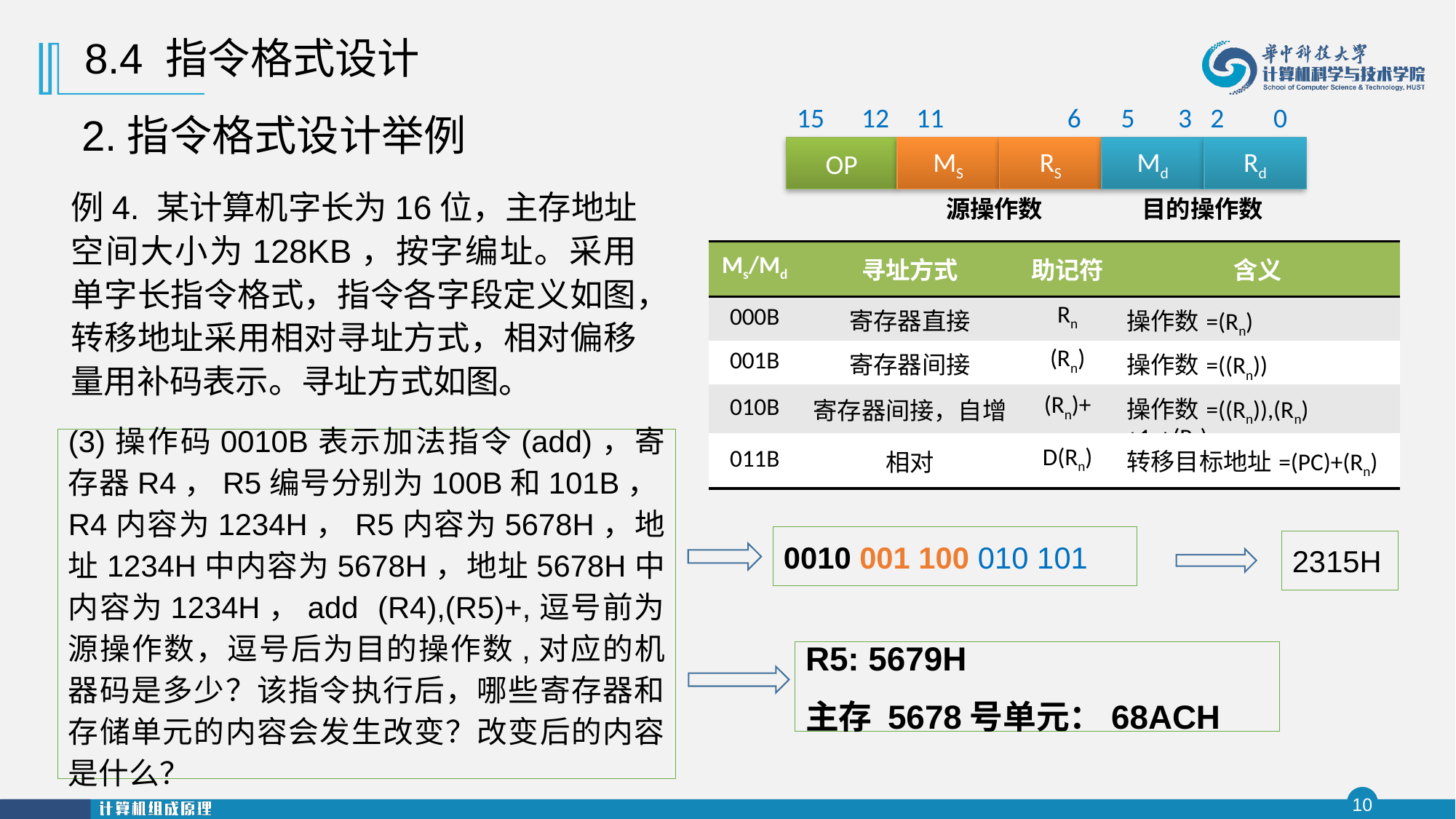

8.4 指令格式设计
15      12
11                    6
5       3   2        0
OP
MS
RS
Md
Rd
源操作数
目的操作数
2.指令格式设计举例
例4. 某计算机字长为16位，主存地址空间大小为128KB，按字编址。采用单字长指令格式，指令各字段定义如图，转移地址采用相对寻址方式，相对偏移量用补码表示。寻址方式如图。

| Ms/Md | 寻址方式 | 助记符 | 含义 |
| --- | --- | --- | --- |
| 000B | 寄存器直接 | Rn | 操作数=(Rn) |
| 001B | 寄存器间接 | (Rn) | 操作数=((Rn)) |
| 010B | 寄存器间接，自增 | (Rn)+ | 操作数=((Rn)),(Rn)+1→(Rn) |
| 011B | 相对 | D(Rn) | 转移目标地址=(PC)+(Rn) |
(3)操作码0010B表示加法指令(add)，寄存器R4，R5编号分别为100B和101B，R4内容为1234H，R5内容为5678H，地址1234H中内容为5678H，地址5678H中内容为1234H，add  (R4),(R5)+,逗号前为源操作数，逗号后为目的操作数,对应的机器码是多少？该指令执行后，哪些寄存器和存储单元的内容会发生改变？改变后的内容是什么？
0010 001 100 010 101
2315H

R5: 5679H
主存 5678号单元：68ACH